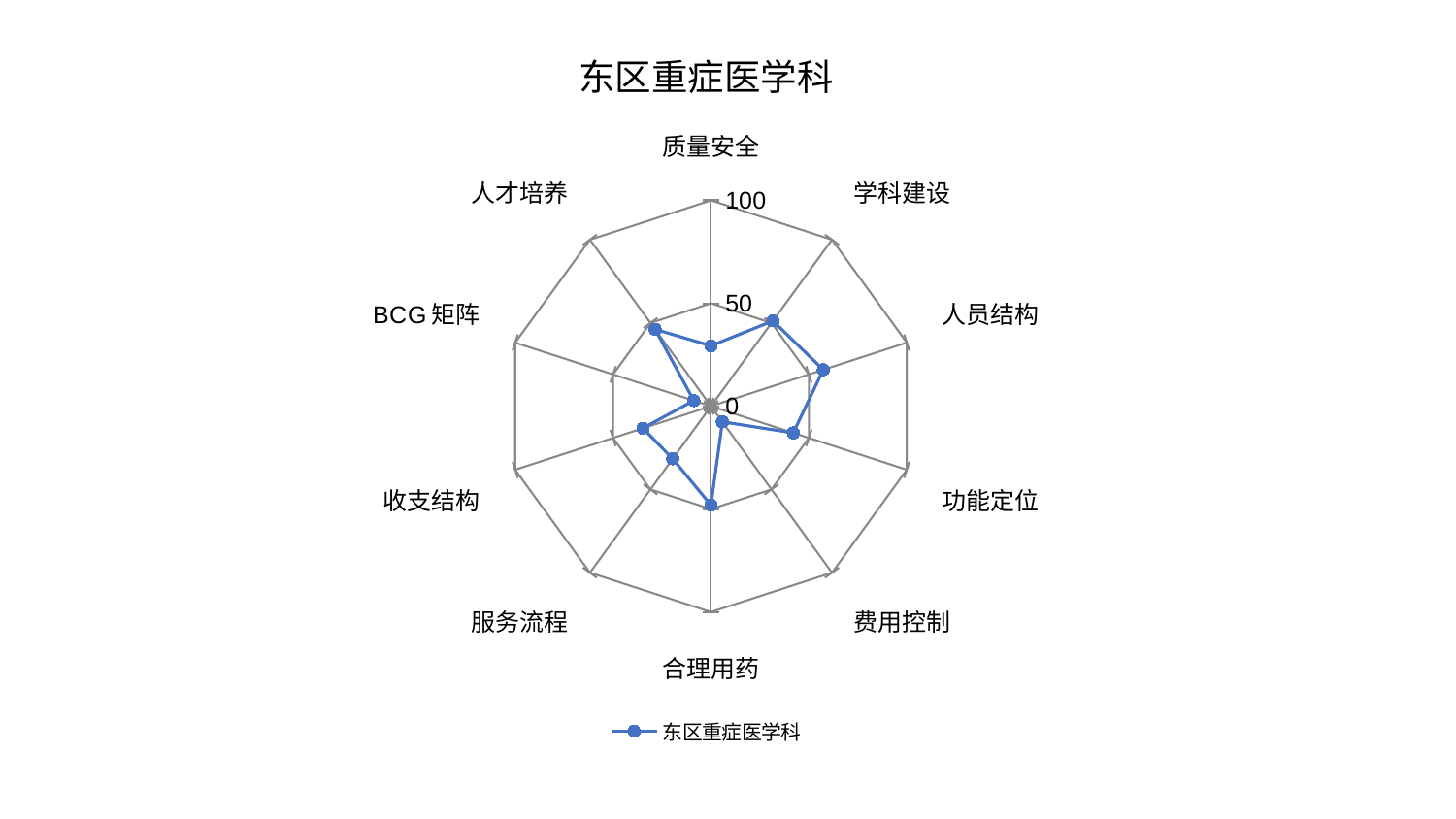

### Chart: 东区重症医学科

| Category | 东区重症医学科 |
|---|---|
| 质量安全 | 29.352649953162334 |
| 学科建设 | 51.22829617455361 |
| 人员结构 | 57.370575477109355 |
| 功能定位 | 42.028677182967606 |
| 费用控制 | 9.425707795960982 |
| 合理用药 | 48.0512887391716 |
| 服务流程 | 31.619987597225553 |
| 收支结构 | 34.760984184577275 |
| BCG矩阵 | 8.801652896378428 |
| 人才培养 | 46.166093744280865 |
104